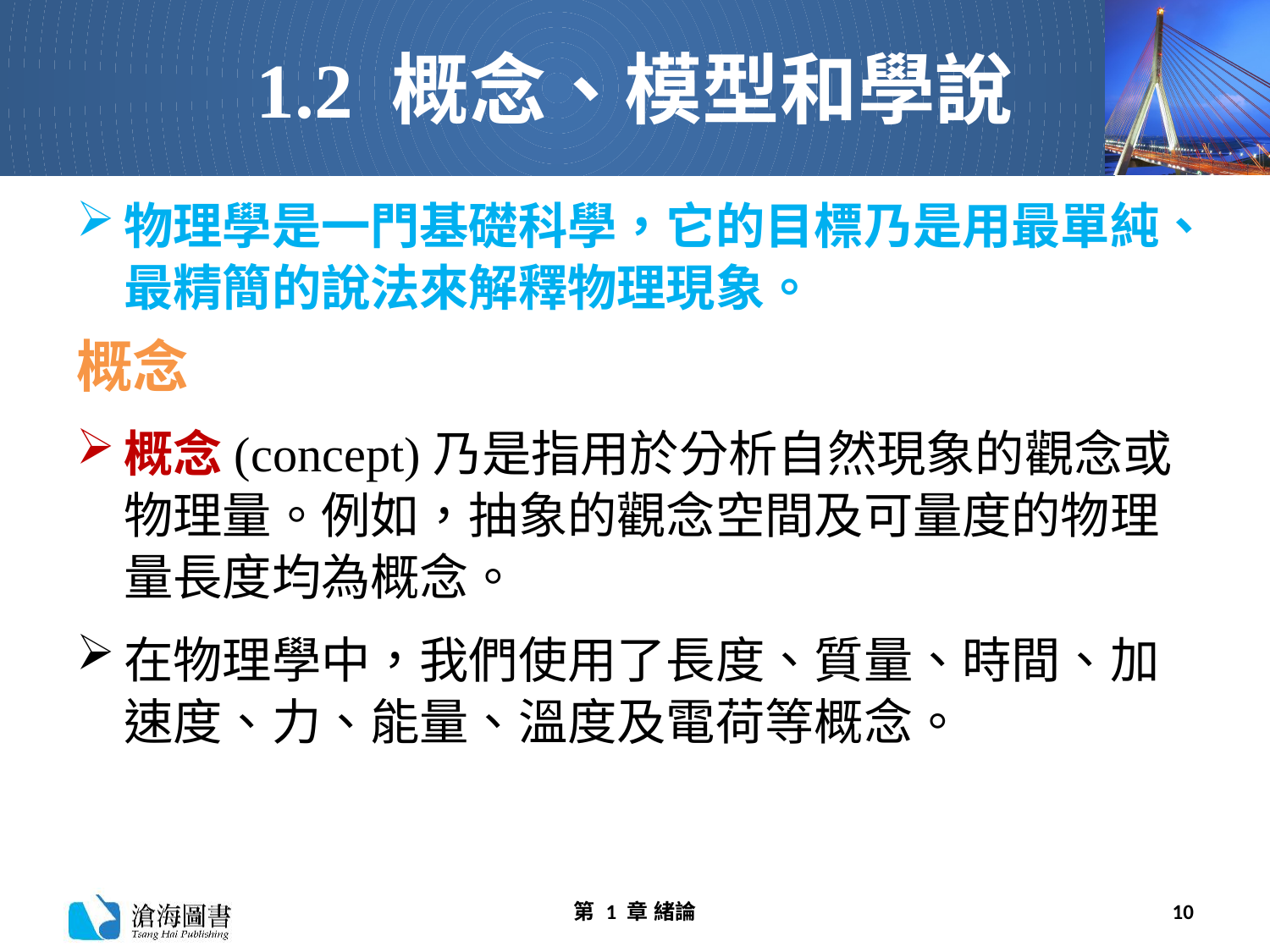

# 1.2 概念、模型和學說
物理學是一門基礎科學，它的目標乃是用最單純、最精簡的說法來解釋物理現象。
概念
概念(concept)乃是指用於分析自然現象的觀念或物理量。例如，抽象的觀念空間及可量度的物理量長度均為概念。
在物理學中，我們使用了長度、質量、時間、加速度、力、能量、溫度及電荷等概念。

第 1 章 緒論
10